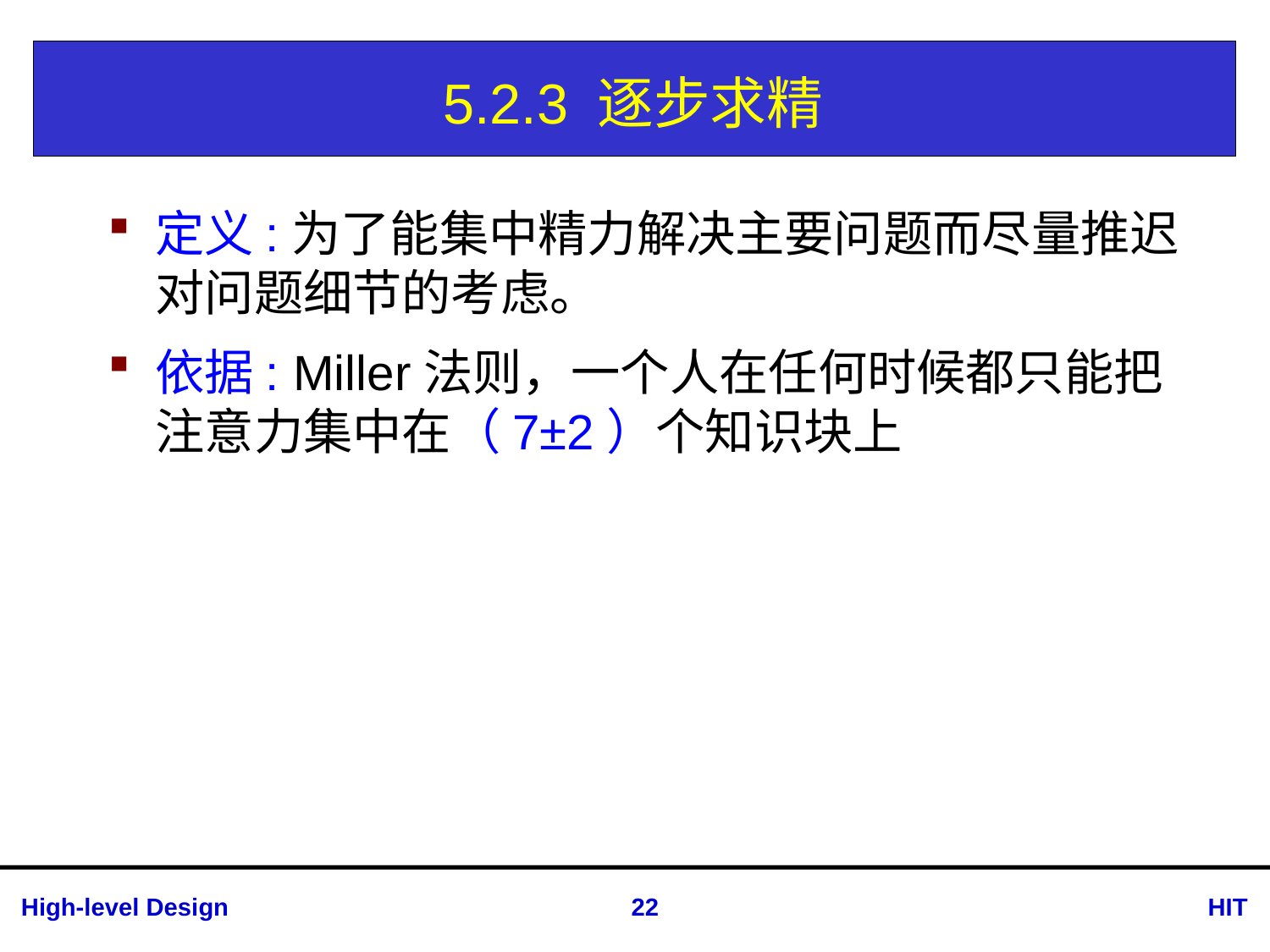

# 5.2.3 逐步求精
定义:为了能集中精力解决主要问题而尽量推迟对问题细节的考虑。
依据: Miller法则，一个人在任何时候都只能把注意力集中在（7±2）个知识块上